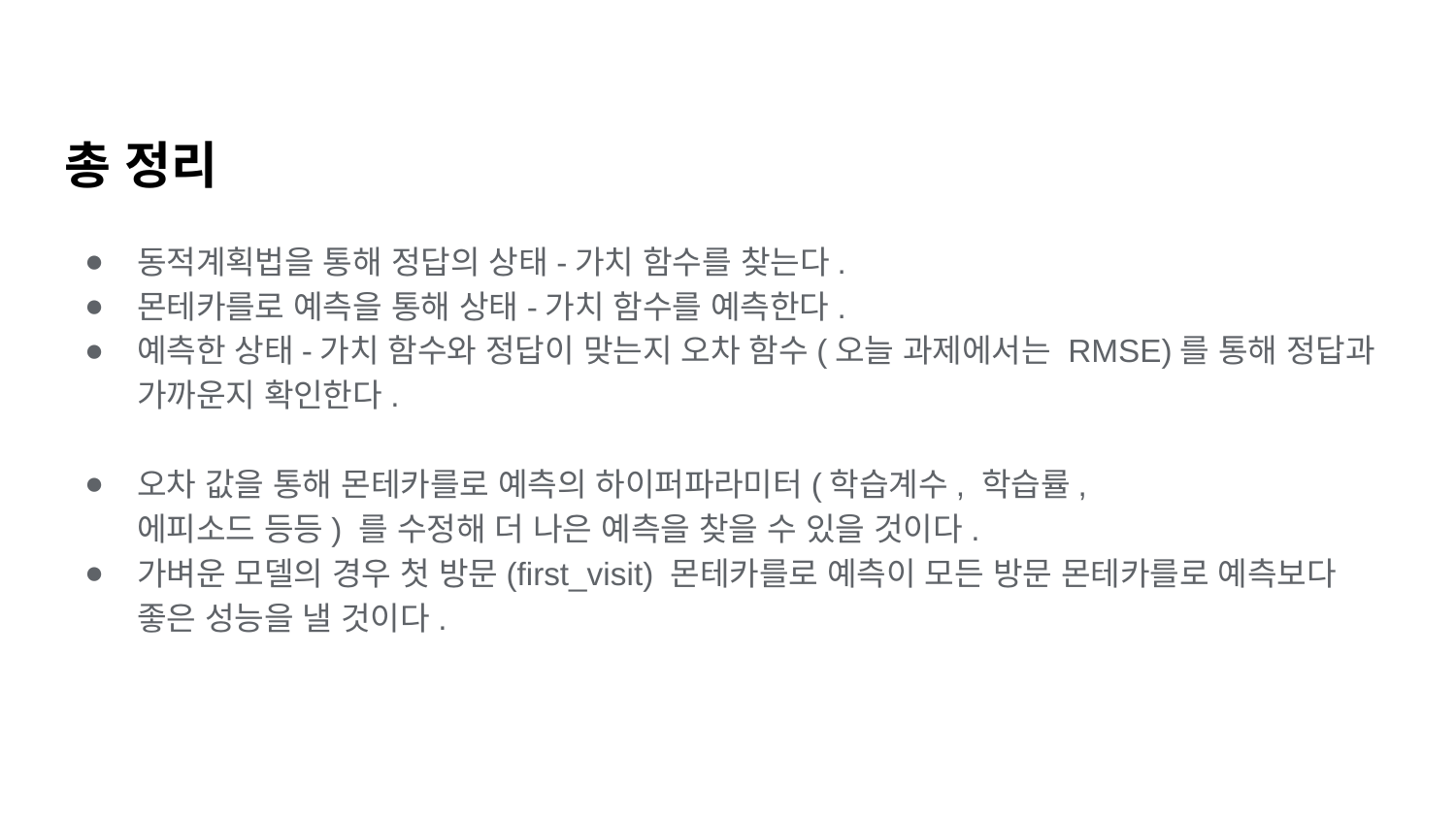

# 총 정리
동적계획법을 통해 정답의 상태-가치 함수를 찾는다.
몬테카를로 예측을 통해 상태-가치 함수를 예측한다.
예측한 상태-가치 함수와 정답이 맞는지 오차 함수(오늘 과제에서는 RMSE)를 통해 정답과 가까운지 확인한다.

오차 값을 통해 몬테카를로 예측의 하이퍼파라미터(학습계수, 학습률,
에피소드 등등) 를 수정해 더 나은 예측을 찾을 수 있을 것이다.
가벼운 모델의 경우 첫 방문(first_visit) 몬테카를로 예측이 모든 방문 몬테카를로 예측보다 좋은 성능을 낼 것이다.